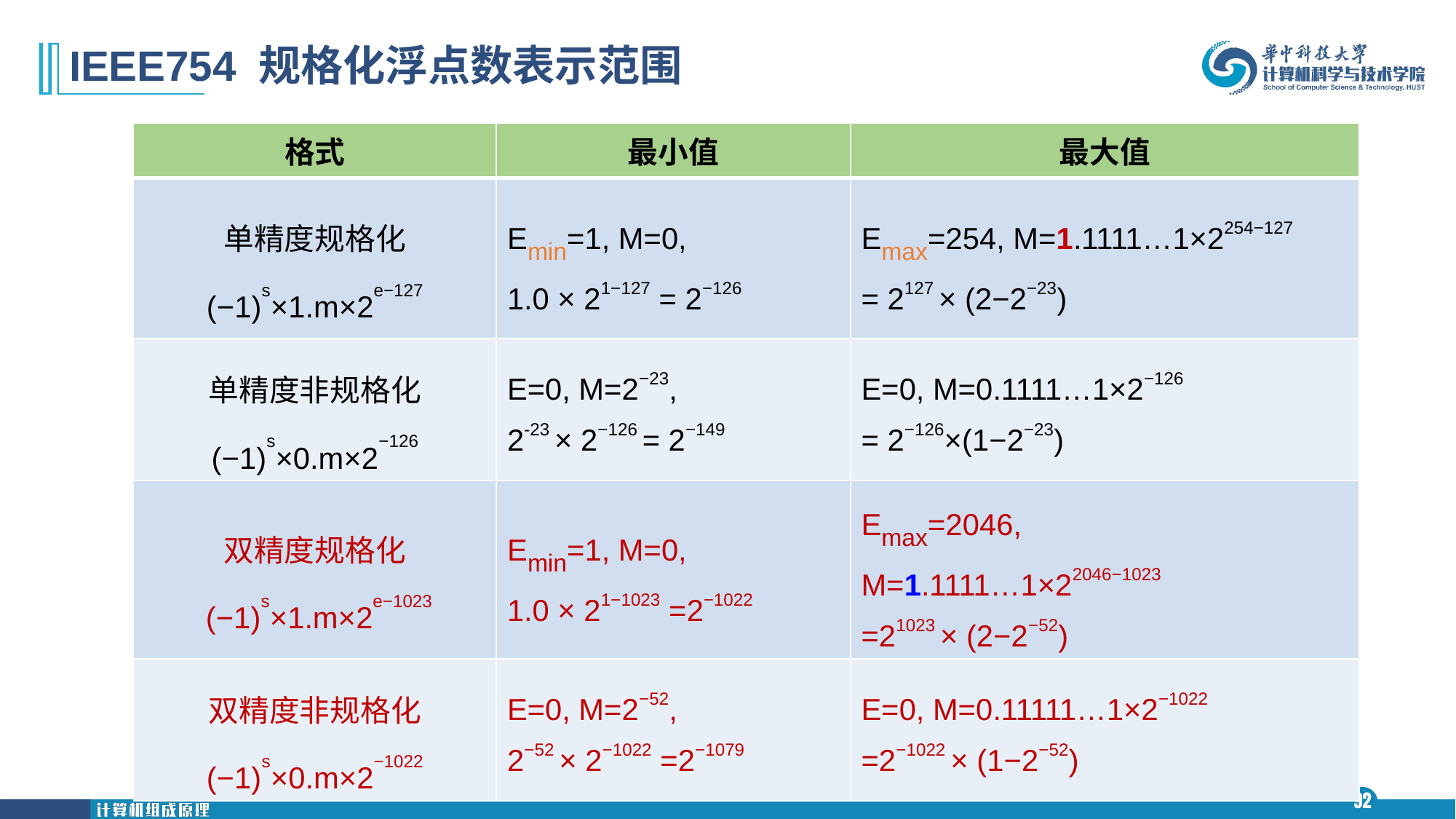

# IEEE754 规格化浮点数表示范围
| 格式 | 最小值 | 最大值 |
| --- | --- | --- |
| 单精度规格化 (−1)s×1.m×2e−127 | Emin=1, M=0, 1.0 × 21−127 = 2−126 | Emax=254, M=1.1111…1×2254−127 = 2127 × (2−2−23) |
| 单精度非规格化 (−1)s×0.m×2−126 | E=0, M=2−23, 2-23 × 2−126 = 2−149 | E=0, M=0.1111…1×2−126 = 2−126×(1−2−23) |
| 双精度规格化 (−1)s×1.m×2e−1023 | Emin=1, M=0, 1.0 × 21−1023 =2−1022 | Emax=2046, M=1.1111…1×22046−1023 =21023 × (2−2−52) |
| 双精度非规格化 (−1)s×0.m×2−1022 | E=0, M=2−52, 2−52 × 2−1022 =2−1079 | E=0, M=0.11111…1×2−1022 =2−1022 × (1−2−52) |